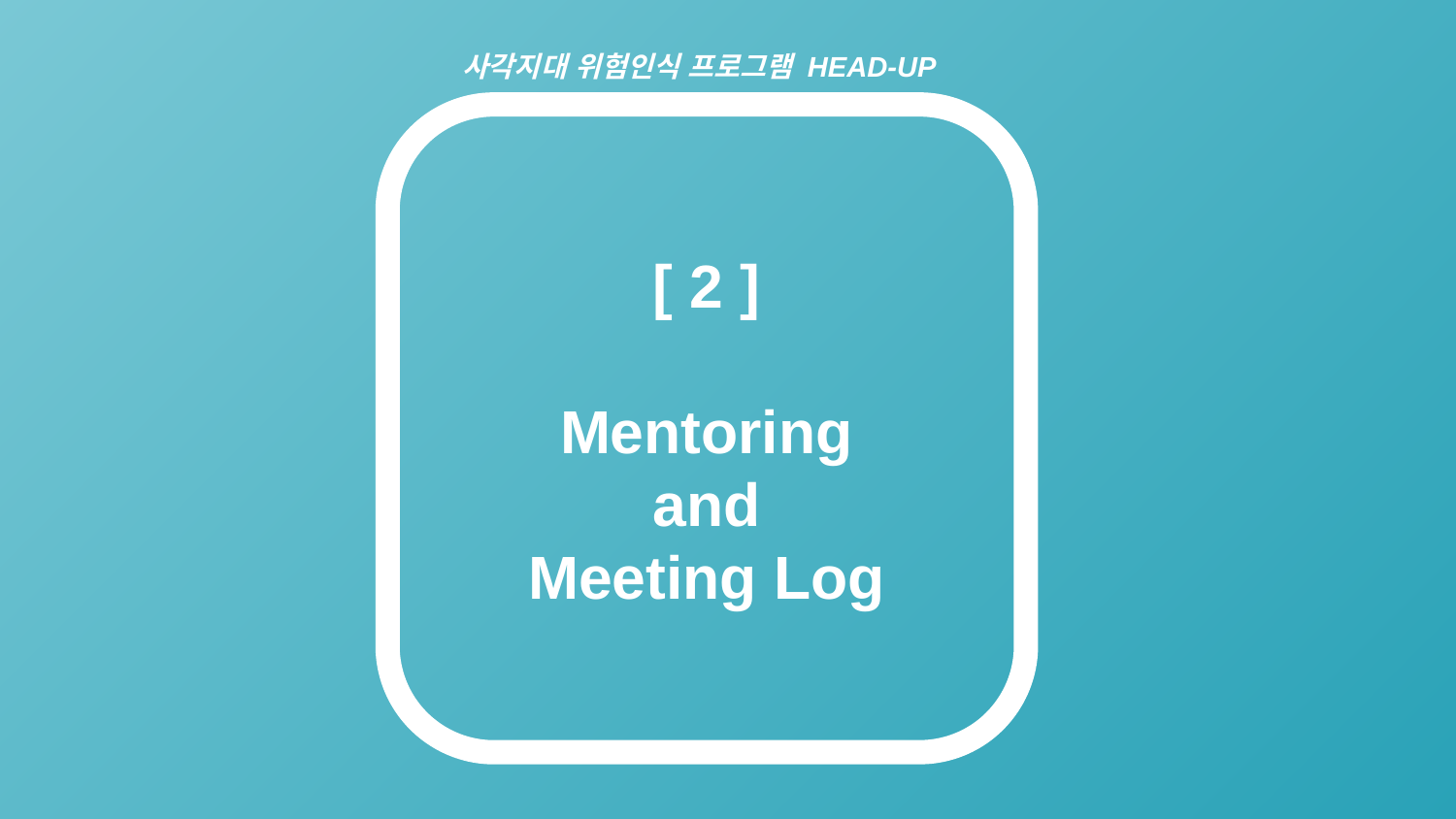

사각지대 위험인식 프로그램 HEAD-UP

[ 2 ]

Mentoring
and
Meeting Log